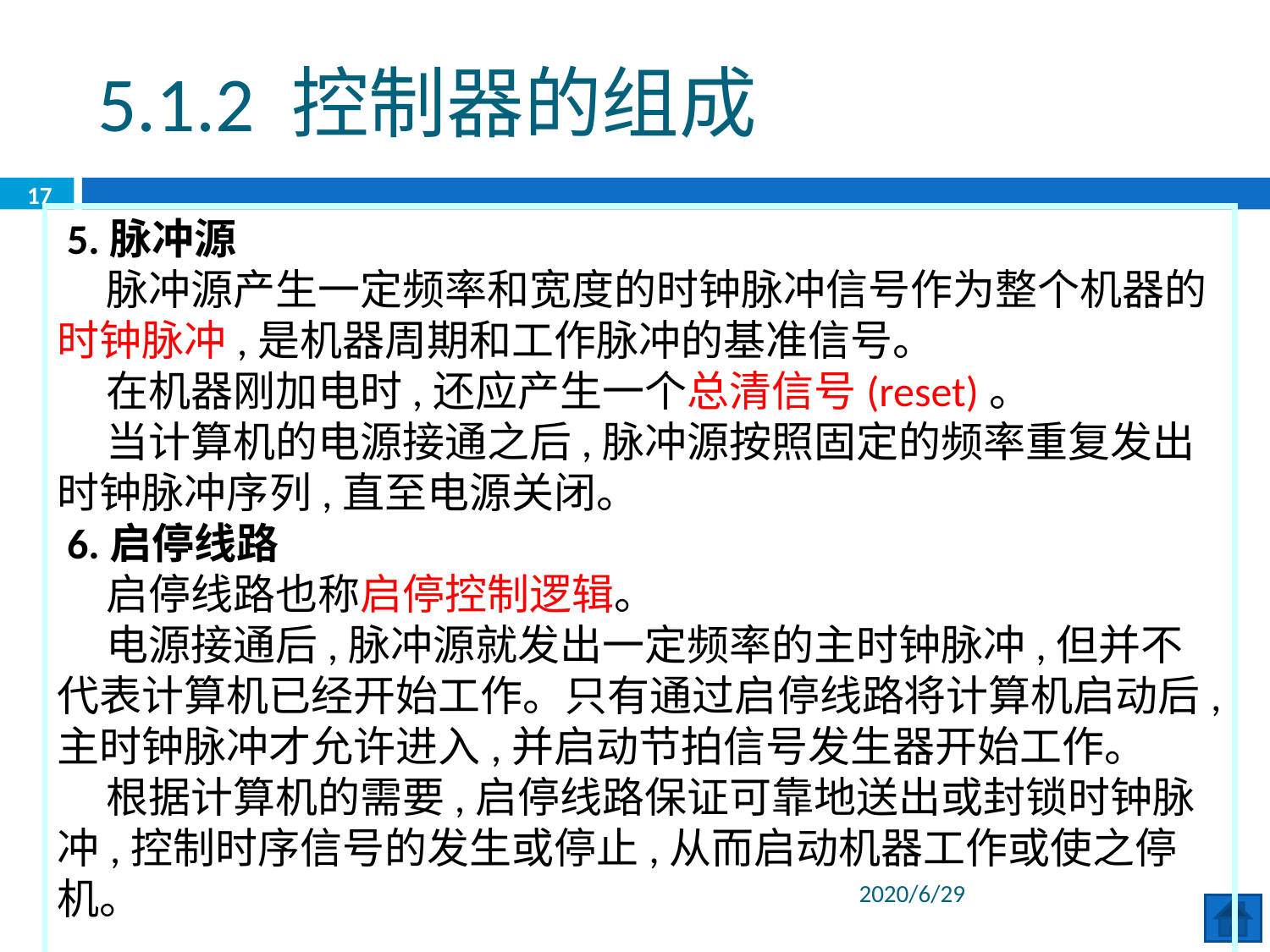

5.1.2 控制器的组成
17
 5.脉冲源
    脉冲源产生一定频率和宽度的时钟脉冲信号作为整个机器的时钟脉冲,是机器周期和工作脉冲的基准信号。
    在机器刚加电时,还应产生一个总清信号(reset)。
    当计算机的电源接通之后,脉冲源按照固定的频率重复发出时钟脉冲序列,直至电源关闭。
 6.启停线路
    启停线路也称启停控制逻辑。
    电源接通后,脉冲源就发出一定频率的主时钟脉冲,但并不代表计算机已经开始工作。只有通过启停线路将计算机启动后,主时钟脉冲才允许进入,并启动节拍信号发生器开始工作。
    根据计算机的需要,启停线路保证可靠地送出或封锁时钟脉冲,控制时序信号的发生或停止,从而启动机器工作或使之停机。

2020/6/29